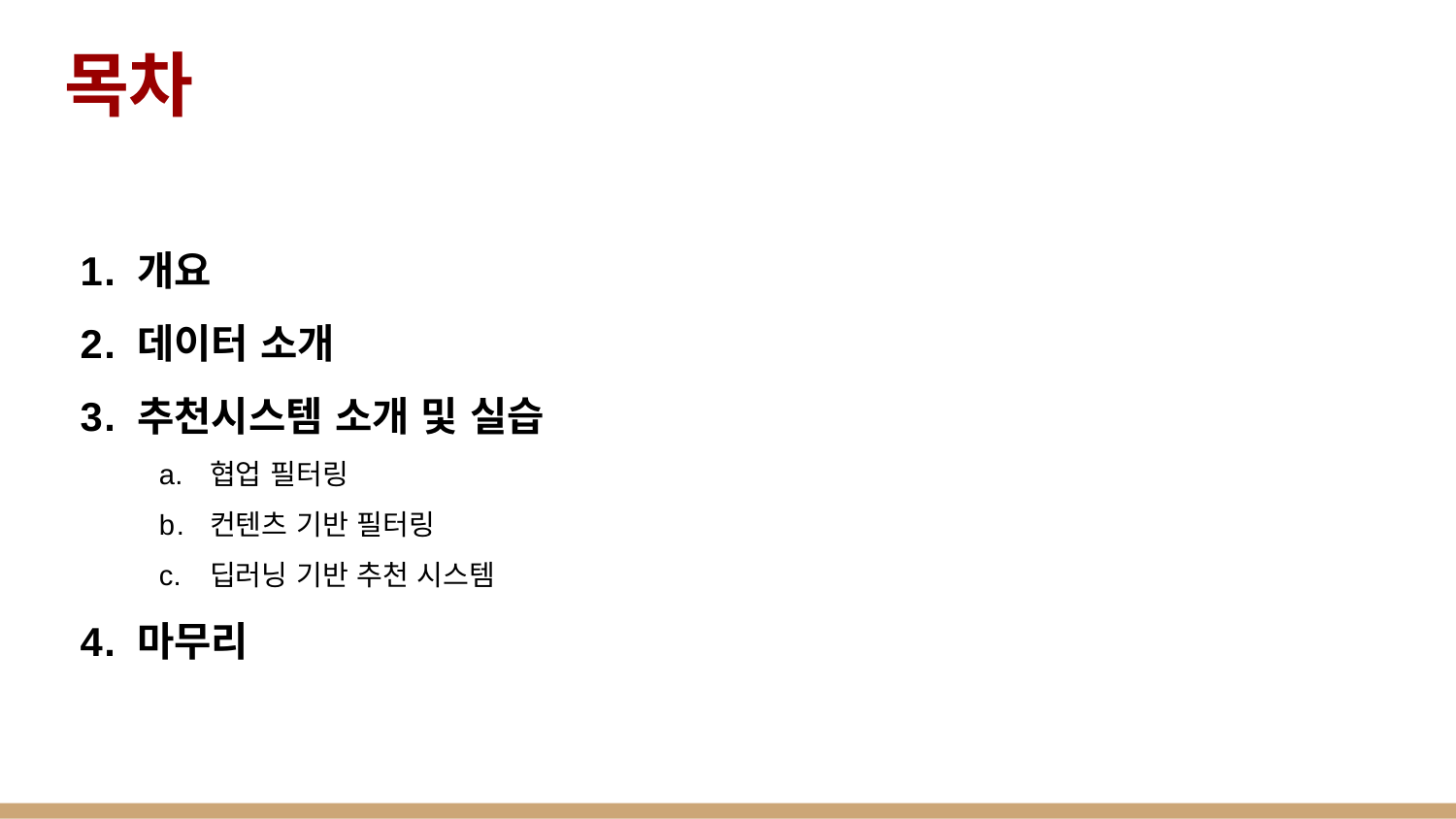

# 목차

개요
데이터 소개
추천시스템 소개 및 실습
협업 필터링
컨텐츠 기반 필터링
딥러닝 기반 추천 시스템
마무리